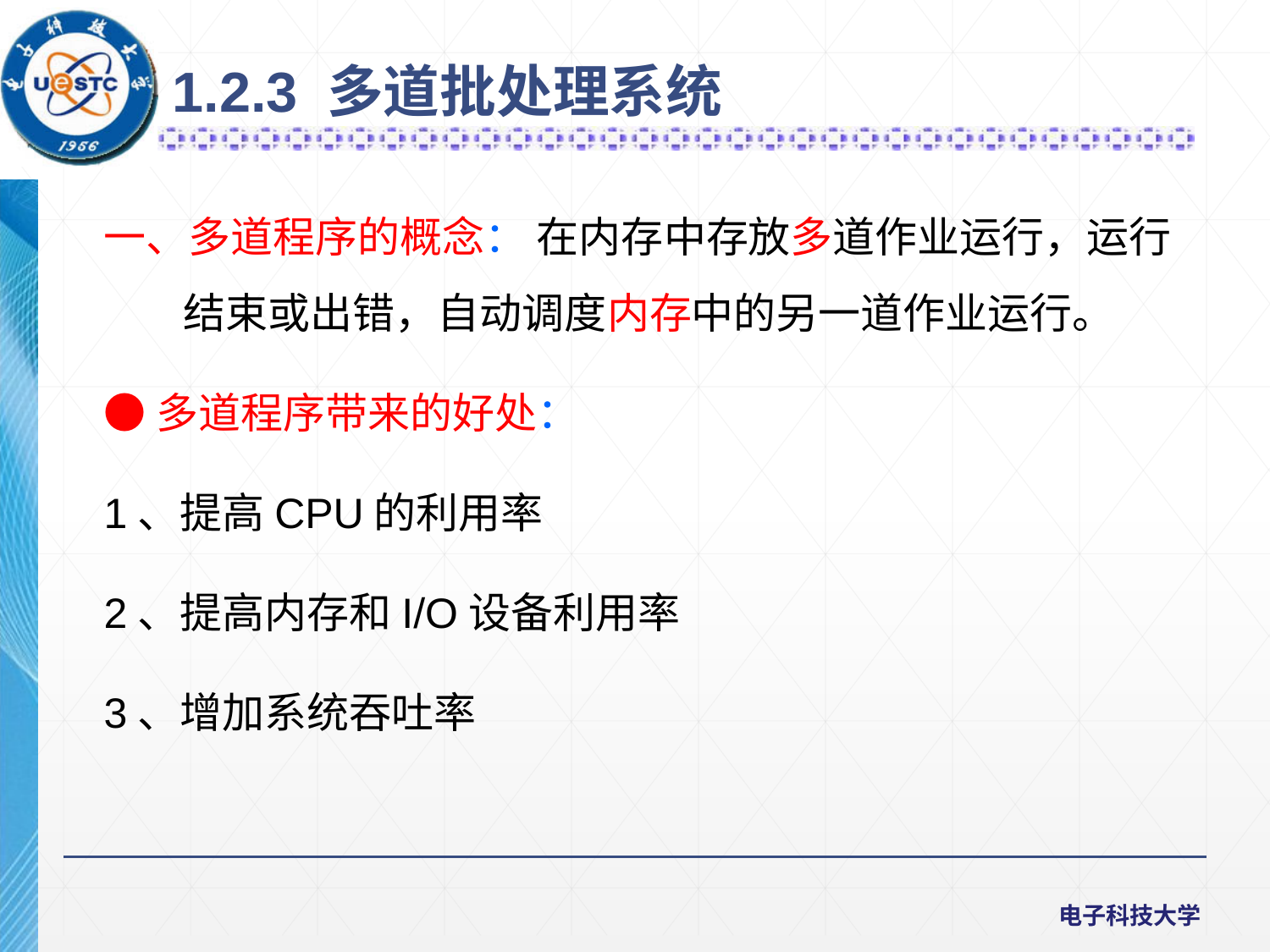

1.2.3 多道批处理系统
一、多道程序的概念： 在内存中存放多道作业运行，运行结束或出错，自动调度内存中的另一道作业运行。
●多道程序带来的好处：
1、提高CPU的利用率
2、提高内存和I/O设备利用率
3、增加系统吞吐率